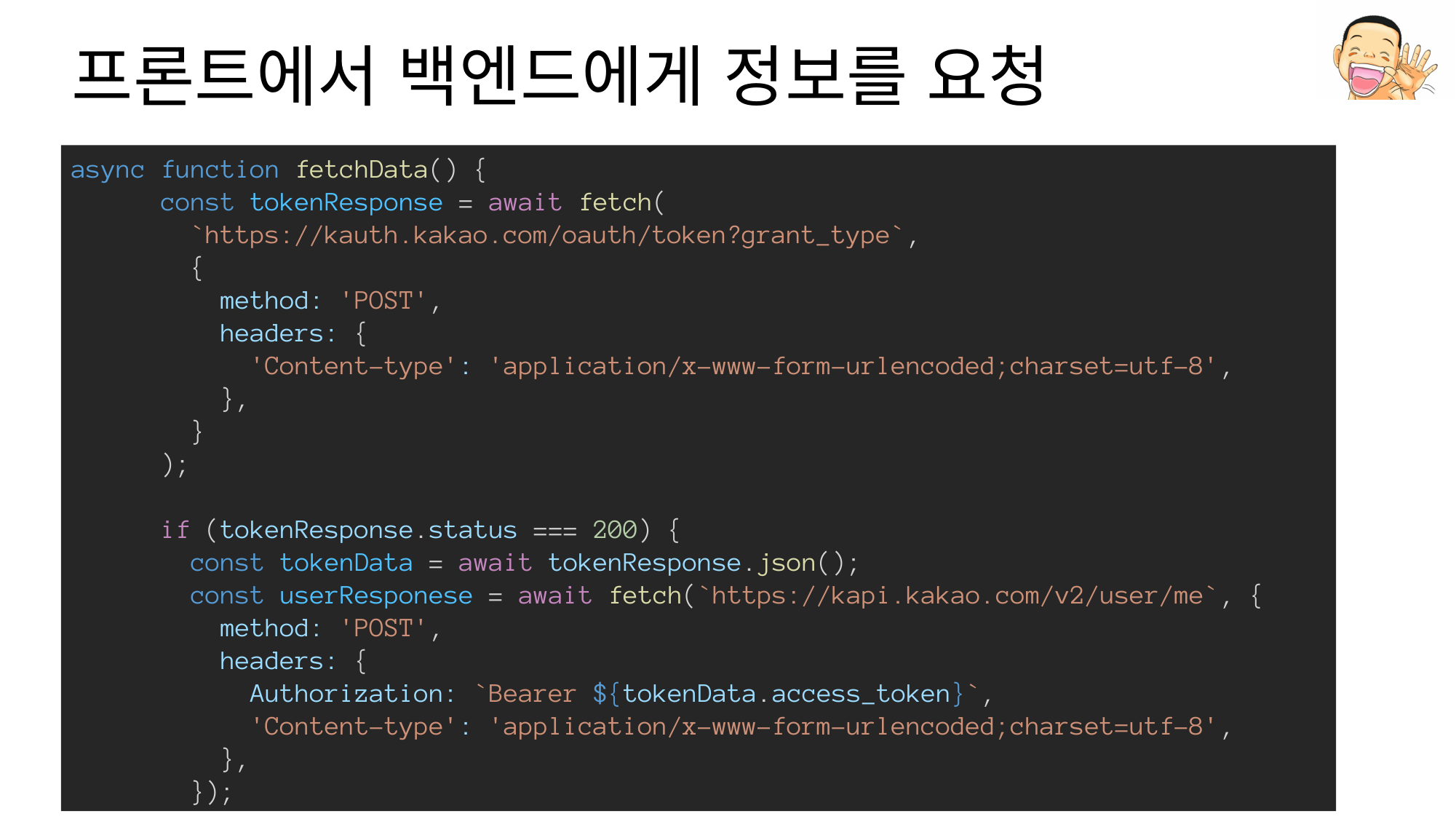

# 프론트에서 백엔드에게 정보를 요청
async function fetchData() {
      const tokenResponse = await fetch(
        `https://kauth.kakao.com/oauth/token?grant_type`,
        {
          method: 'POST',
          headers: {
            'Content-type': 'application/x-www-form-urlencoded;charset=utf-8',
          },
        }
      );
      if (tokenResponse.status === 200) {
        const tokenData = await tokenResponse.json();
        const userResponese = await fetch(`https://kapi.kakao.com/v2/user/me`, {
          method: 'POST',
          headers: {
            Authorization: `Bearer ${tokenData.access_token}`,
            'Content-type': 'application/x-www-form-urlencoded;charset=utf-8',
          },
        });